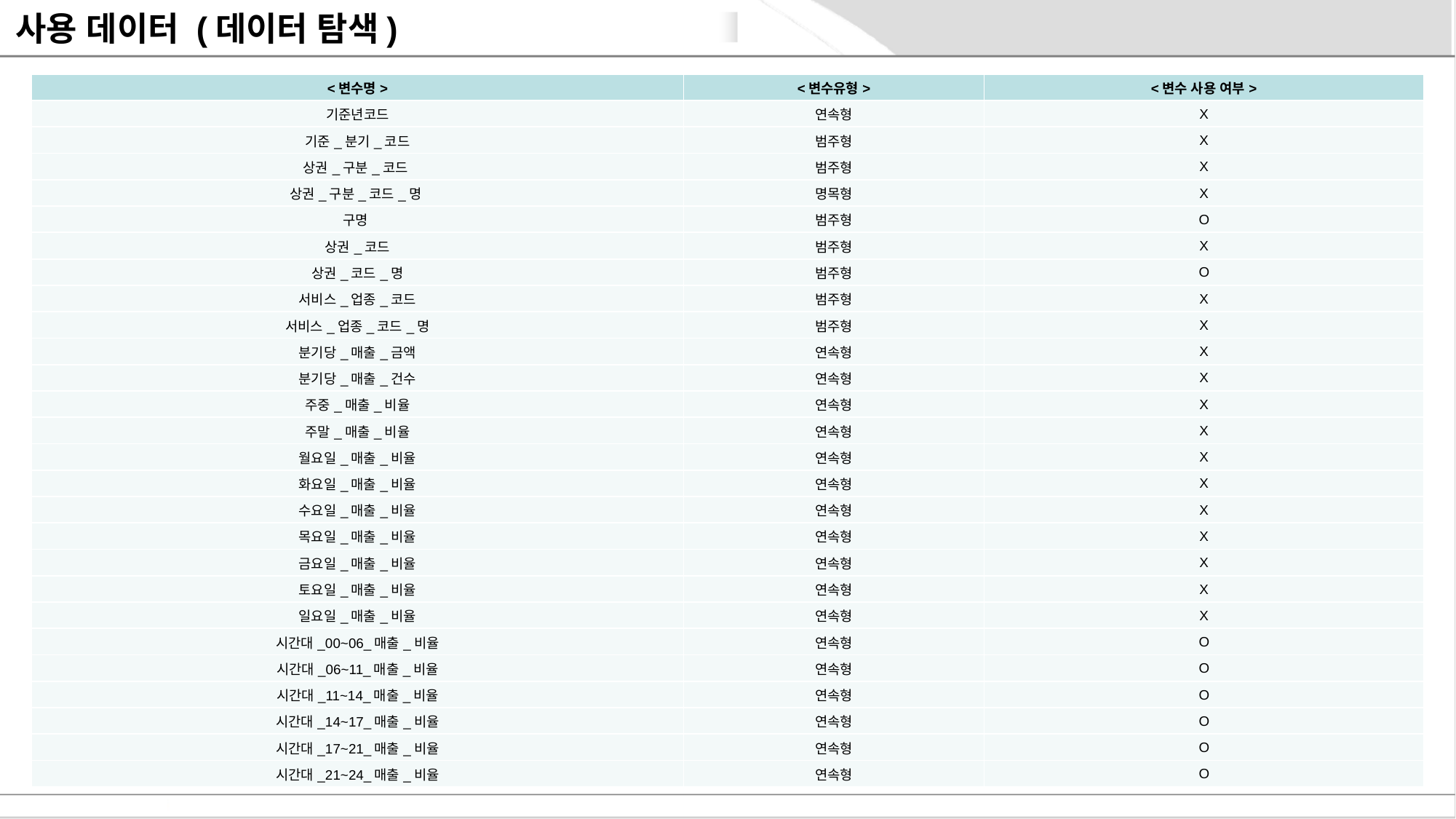

# 사용 데이터 (데이터 탐색)
| <변수명> | <변수유형> | <변수 사용 여부> |
| --- | --- | --- |
| 기준년코드 | 연속형 | X |
| 기준\_분기\_코드 | 범주형 | X |
| 상권\_구분\_코드 | 범주형 | X |
| 상권\_구분\_코드\_명 | 명목형 | X |
| 구명 | 범주형 | O |
| 상권\_코드 | 범주형 | X |
| 상권\_코드\_명 | 범주형 | O |
| 서비스\_업종\_코드 | 범주형 | X |
| 서비스\_업종\_코드\_명 | 범주형 | X |
| 분기당\_매출\_금액 | 연속형 | X |
| 분기당\_매출\_건수 | 연속형 | X |
| 주중\_매출\_비율 | 연속형 | X |
| 주말\_매출\_비율 | 연속형 | X |
| 월요일\_매출\_비율 | 연속형 | X |
| 화요일\_매출\_비율 | 연속형 | X |
| 수요일\_매출\_비율 | 연속형 | X |
| 목요일\_매출\_비율 | 연속형 | X |
| 금요일\_매출\_비율 | 연속형 | X |
| 토요일\_매출\_비율 | 연속형 | X |
| 일요일\_매출\_비율 | 연속형 | X |
| 시간대\_00~06\_매출\_비율 | 연속형 | O |
| 시간대\_06~11\_매출\_비율 | 연속형 | O |
| 시간대\_11~14\_매출\_비율 | 연속형 | O |
| 시간대\_14~17\_매출\_비율 | 연속형 | O |
| 시간대\_17~21\_매출\_비율 | 연속형 | O |
| 시간대\_21~24\_매출\_비율 | 연속형 | O |